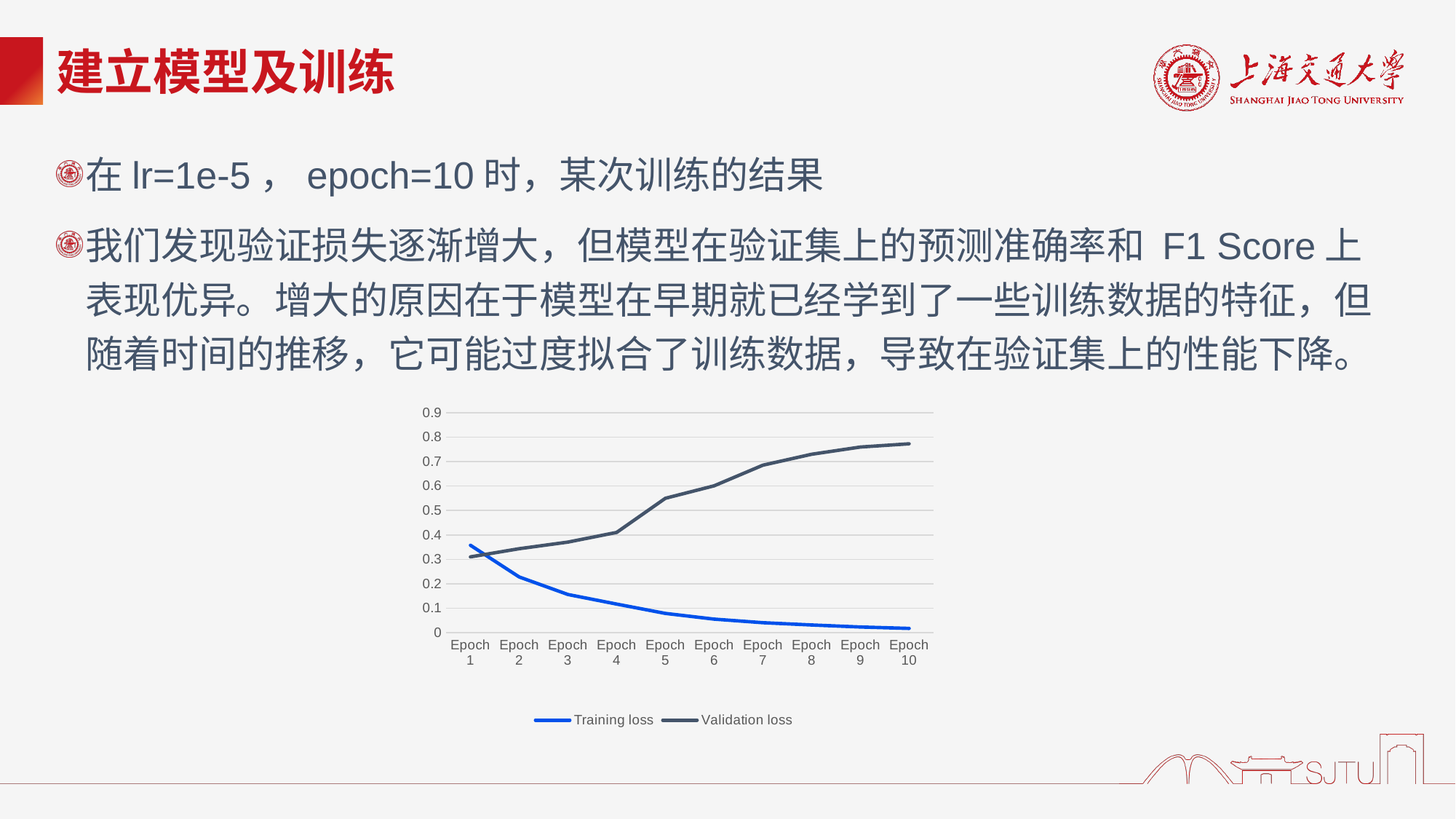

# 建立模型及训练
在lr=1e-5，epoch=10时，某次训练的结果
我们发现验证损失逐渐增大，但模型在验证集上的预测准确率和 F1 Score上表现优异。增大的原因在于模型在早期就已经学到了一些训练数据的特征，但随着时间的推移，它可能过度拟合了训练数据，导致在验证集上的性能下降。

### Chart

| Category | Training loss | Validation loss |
|---|---|---|
| Epoch 1 | 0.357678823392989 | 0.310253183124586 |
| Epoch 2 | 0.227853594395947 | 0.343567635281942 |
| Epoch 3 | 0.156041869684036 | 0.370789579775494 |
| Epoch 4 | 0.11668088607966 | 0.410373204960099 |
| Epoch 5 | 0.0785893988943782 | 0.550041590623247 |
| Epoch 6 | 0.0551720714272597 | 0.601107150549069 |
| Epoch 7 | 0.0405466587453366 | 0.68551675669975 |
| Epoch 8 | 0.0312767208769605 | 0.730267319858588 |
| Epoch 9 | 0.02299514998173 | 0.759800255841128 |
| Epoch 10 | 0.0171365344142092 | 0.773036331942421 |